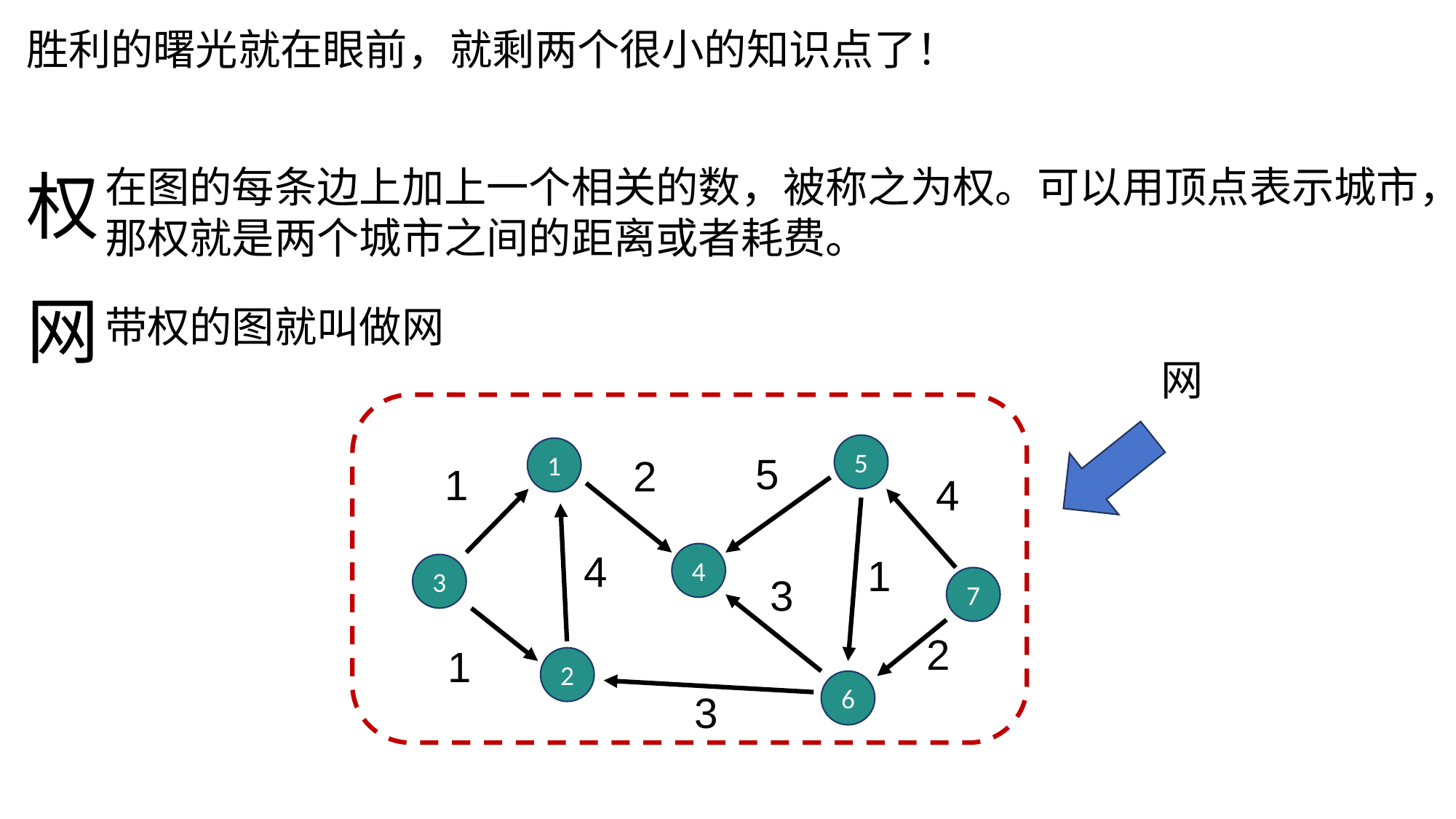

胜利的曙光就在眼前，就剩两个很小的知识点了！
权
在图的每条边上加上一个相关的数，被称之为权。可以用顶点表示城市，那权就是两个城市之间的距离或者耗费。
网
带权的图就叫做网
网

5
1
5
2
1
4
4
4
1
3
3
7
2
1
2
6
3